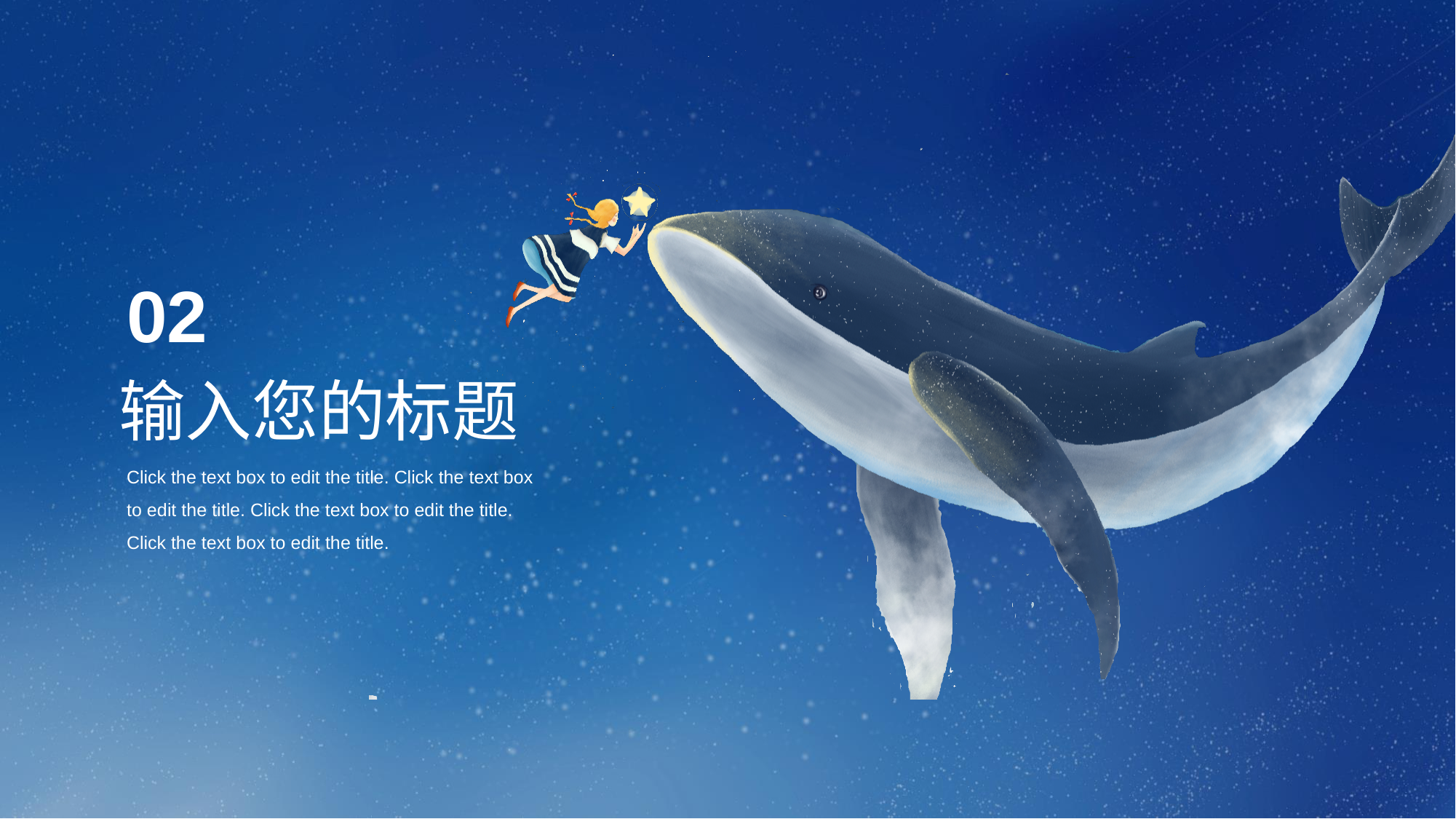

02
输入您的标题
Click the text box to edit the title. Click the text box to edit the title. Click the text box to edit the title. Click the text box to edit the title.